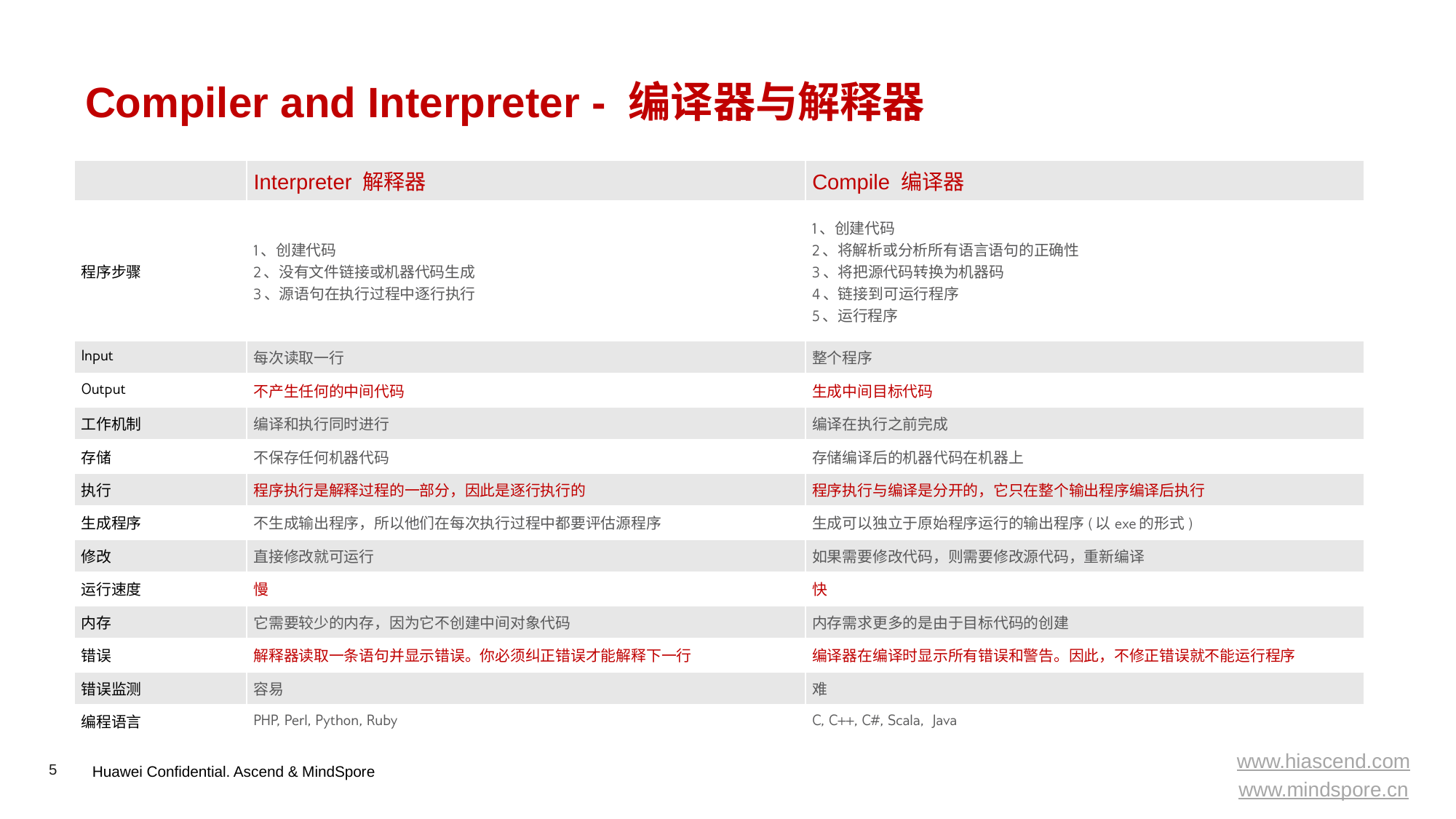

# Compiler and Interpreter - 编译器与解释器
|  | Interpreter 解释器 | Compile 编译器 |
| --- | --- | --- |
| 程序步骤 | 1、创建代码 2、没有文件链接或机器代码生成 3、源语句在执行过程中逐行执行 | 1、创建代码 2、将解析或分析所有语言语句的正确性 3、将把源代码转换为机器码 4、链接到可运行程序 5、运行程序 |
| Input | 每次读取一行 | 整个程序 |
| Output | 不产生任何的中间代码 | 生成中间目标代码 |
| 工作机制 | 编译和执行同时进行 | 编译在执行之前完成 |
| 存储 | 不保存任何机器代码 | 存储编译后的机器代码在机器上 |
| 执行 | 程序执行是解释过程的一部分，因此是逐行执行的 | 程序执行与编译是分开的，它只在整个输出程序编译后执行 |
| 生成程序 | 不生成输出程序，所以他们在每次执行过程中都要评估源程序 | 生成可以独立于原始程序运行的输出程序(以exe的形式) |
| 修改 | 直接修改就可运行 | 如果需要修改代码，则需要修改源代码，重新编译 |
| 运行速度 | 慢 | 快 |
| 内存 | 它需要较少的内存，因为它不创建中间对象代码 | 内存需求更多的是由于目标代码的创建 |
| 错误 | 解释器读取一条语句并显示错误。你必须纠正错误才能解释下一行 | 编译器在编译时显示所有错误和警告。因此，不修正错误就不能运行程序 |
| 错误监测 | 容易 | 难 |
| 编程语言 | PHP, Perl, Python, Ruby | C, C++, C#, Scala,  Java |